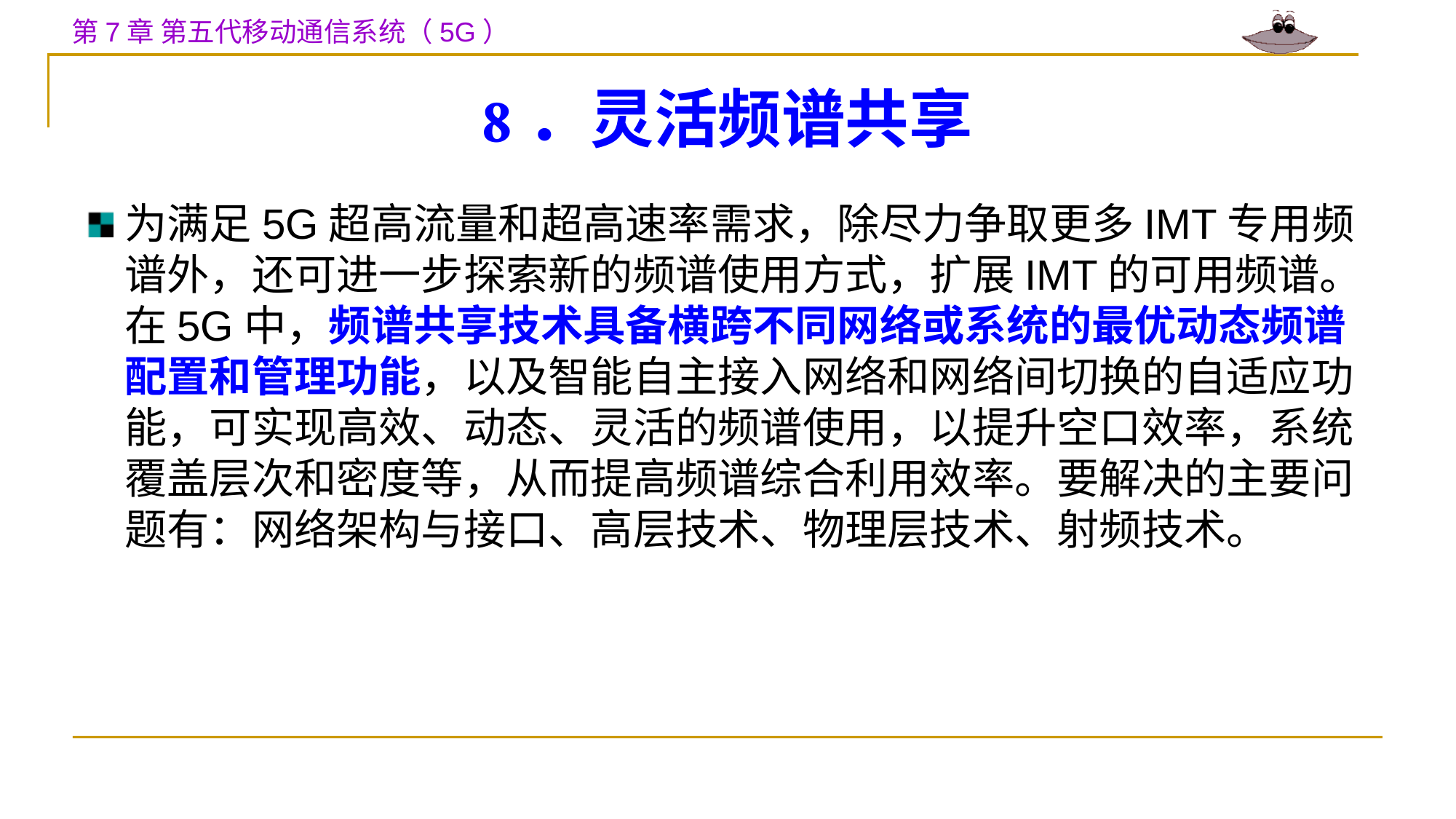

# 8．灵活频谱共享
为满足5G超高流量和超高速率需求，除尽力争取更多IMT专用频谱外，还可进一步探索新的频谱使用方式，扩展IMT的可用频谱。在5G中，频谱共享技术具备横跨不同网络或系统的最优动态频谱配置和管理功能，以及智能自主接入网络和网络间切换的自适应功能，可实现高效、动态、灵活的频谱使用，以提升空口效率，系统覆盖层次和密度等，从而提高频谱综合利用效率。要解决的主要问题有：网络架构与接口、高层技术、物理层技术、射频技术。